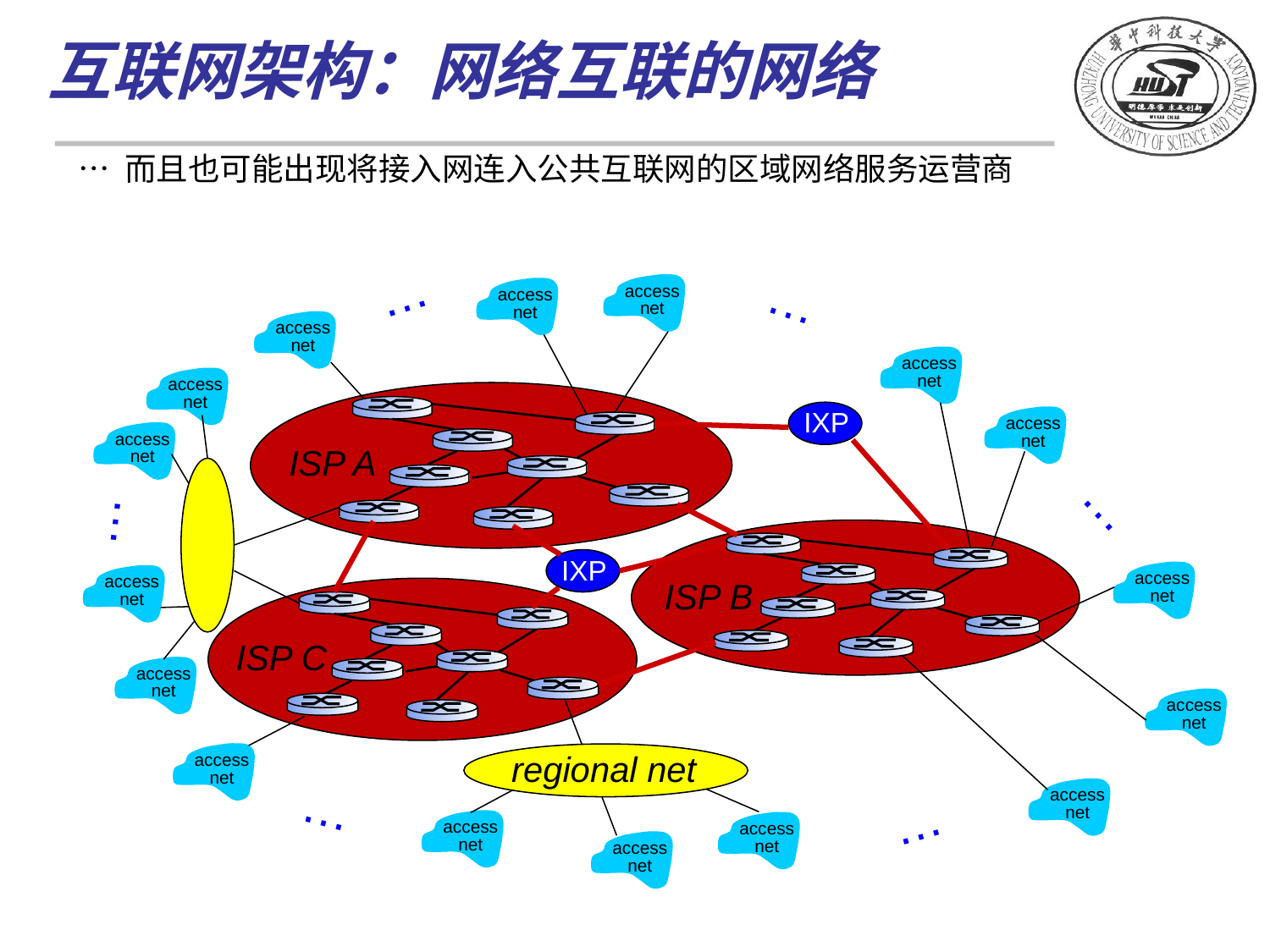

互联网架构：网络互联的网络
… 而且也可能出现将接入网连入公共互联网的区域网络服务运营商
…
…

access
net

access
net

access
net

access
net

access
net

access
net

access
net
…
…

access
net

access
net

access
net

access
net

access
net

access
net
…

access
net

access
net
…

access
net

ISP A

IXP

ISP B

IXP

ISP C

regional net